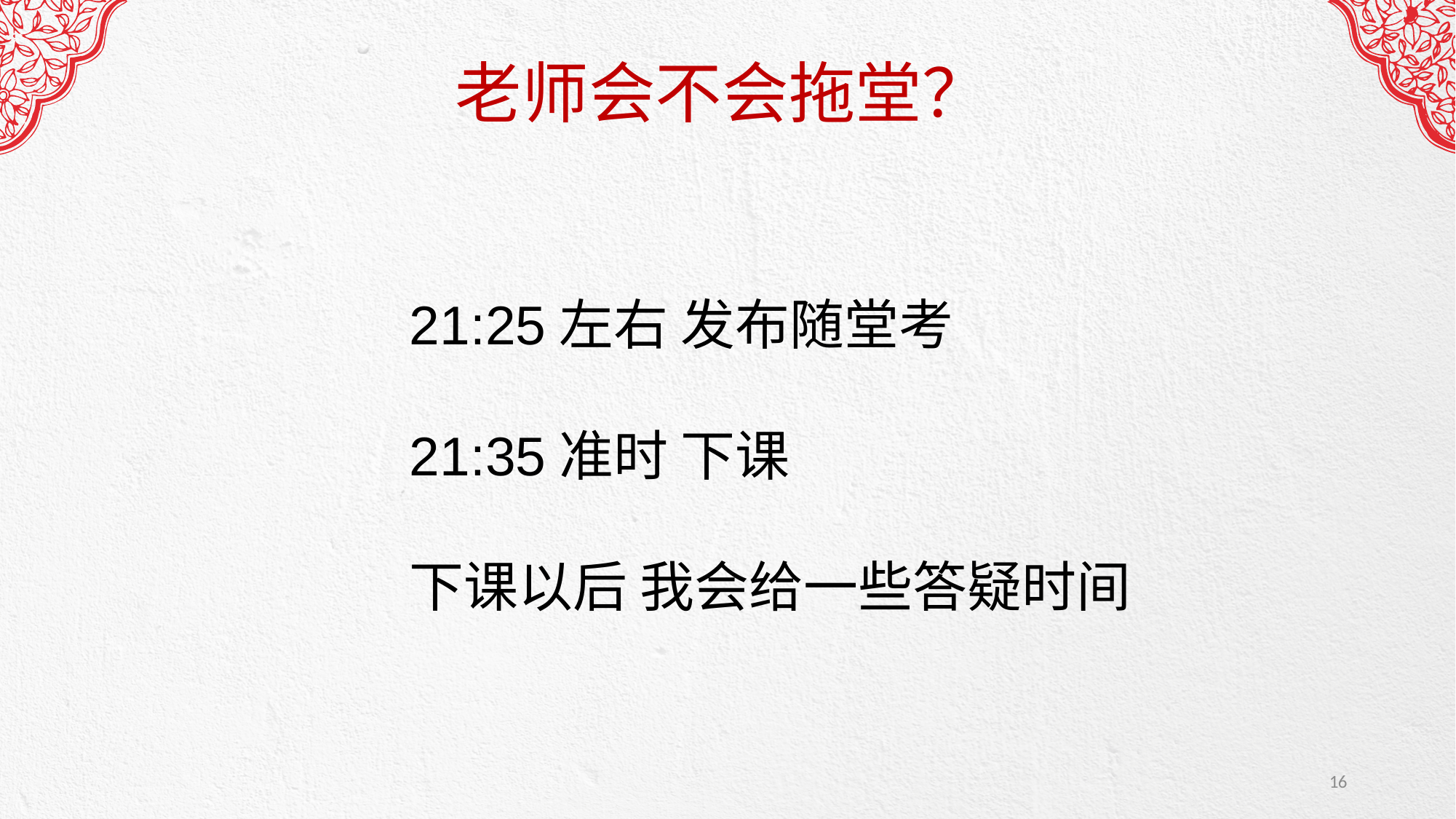

老师会不会拖堂？
21:25左右 发布随堂考
21:35准时 下课
下课以后 我会给一些答疑时间
16